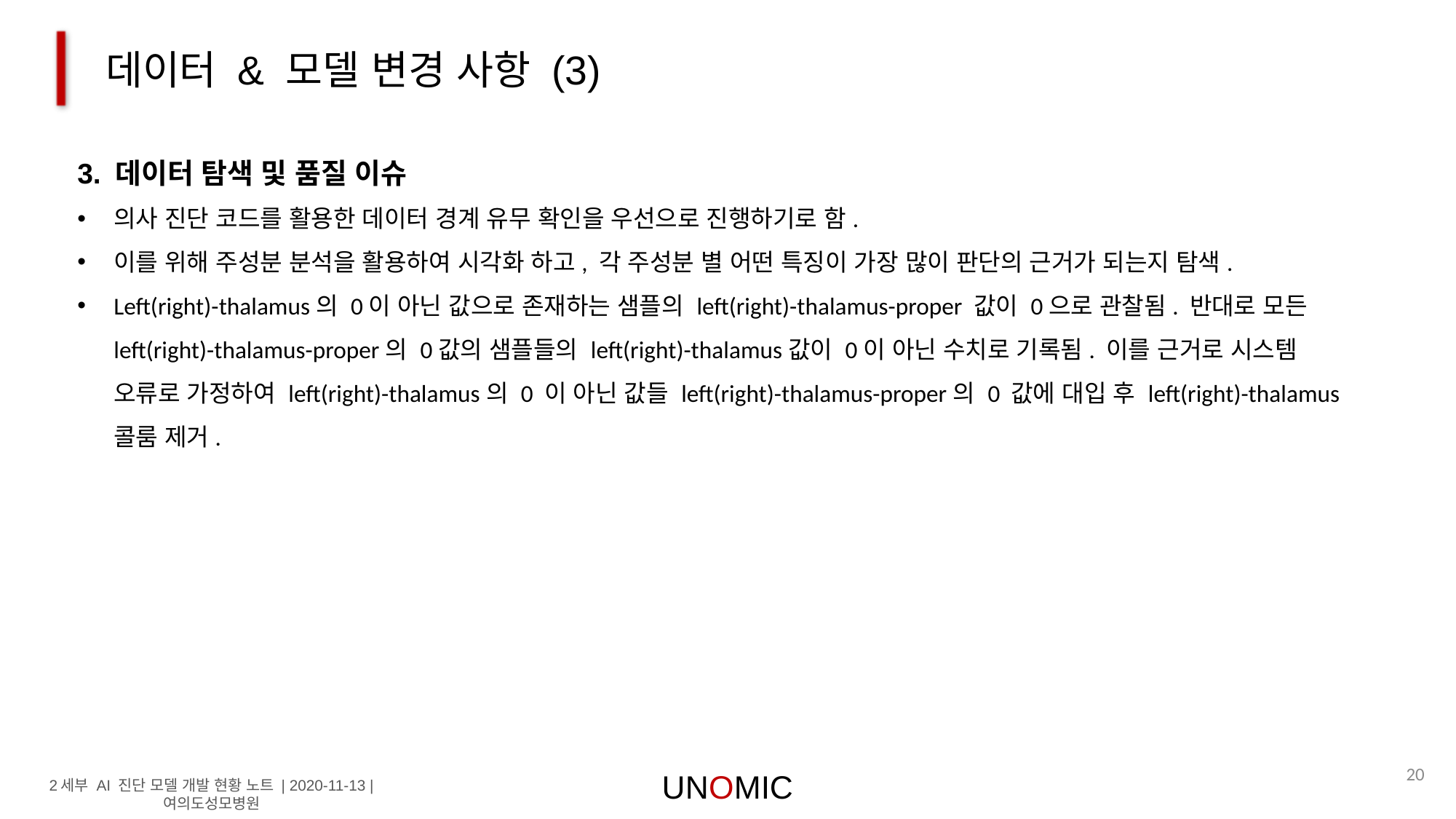

데이터 & 모델 변경 사항 (3)
3. 데이터 탐색 및 품질 이슈
의사 진단 코드를 활용한 데이터 경계 유무 확인을 우선으로 진행하기로 함.
이를 위해 주성분 분석을 활용하여 시각화 하고, 각 주성분 별 어떤 특징이 가장 많이 판단의 근거가 되는지 탐색.
Left(right)-thalamus의 0이 아닌 값으로 존재하는 샘플의 left(right)-thalamus-proper 값이 0으로 관찰됨. 반대로 모든 left(right)-thalamus-proper의 0값의 샘플들의 left(right)-thalamus값이 0이 아닌 수치로 기록됨. 이를 근거로 시스템 오류로 가정하여 left(right)-thalamus의 0 이 아닌 값들 left(right)-thalamus-proper의 0 값에 대입 후 left(right)-thalamus 콜룸 제거.

20
UNOMIC
2세부 AI 진단 모델 개발 현황 노트 | 2020-11-13 | 여의도성모병원